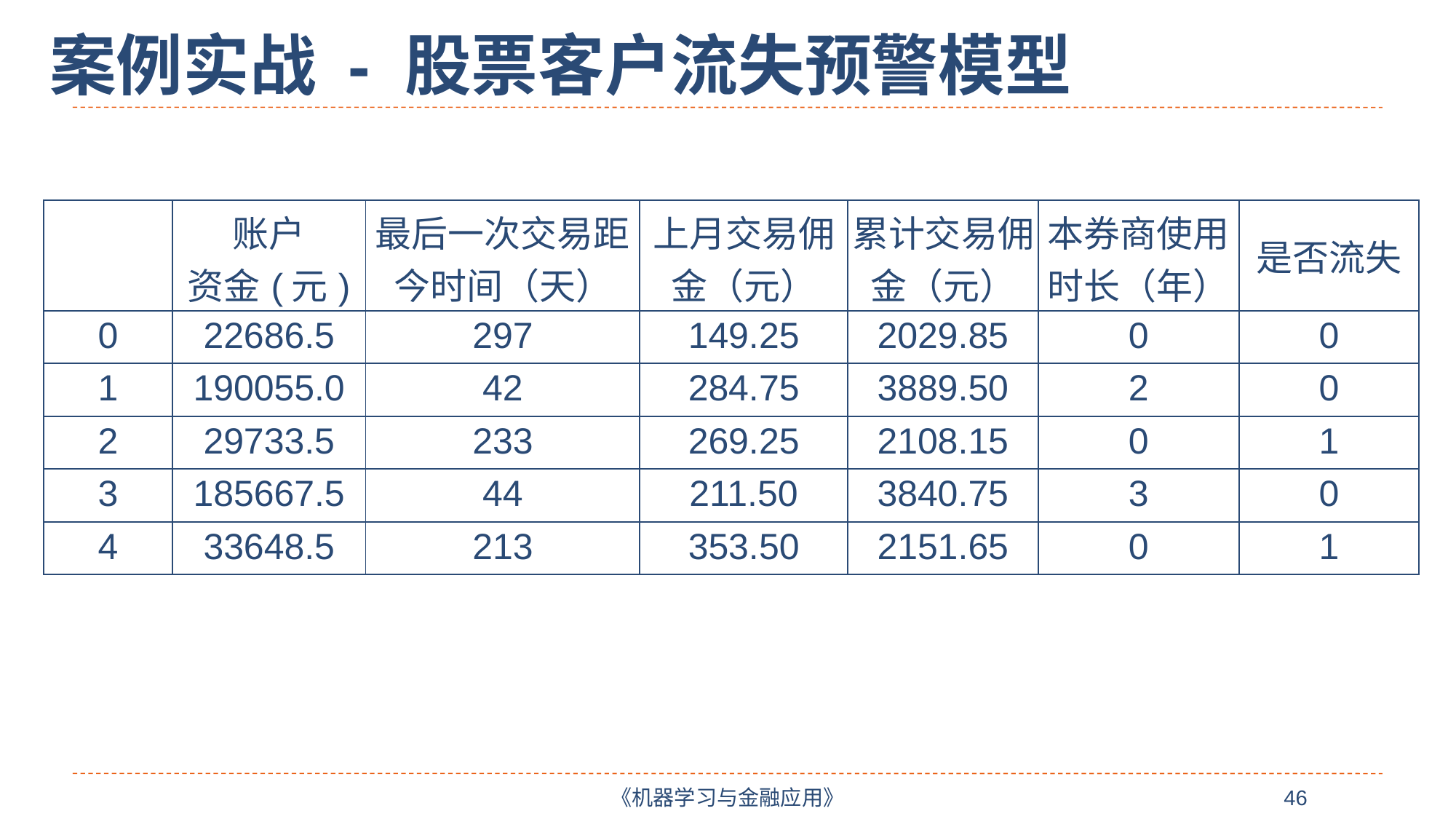

案例实战 - 股票客户流失预警模型
|  | 账户 资金(元) | 最后一次交易距今时间（天） | 上月交易佣金（元） | 累计交易佣金（元） | 本券商使用时长（年） | 是否流失 |
| --- | --- | --- | --- | --- | --- | --- |
| 0 | 22686.5 | 297 | 149.25 | 2029.85 | 0 | 0 |
| 1 | 190055.0 | 42 | 284.75 | 3889.50 | 2 | 0 |
| 2 | 29733.5 | 233 | 269.25 | 2108.15 | 0 | 1 |
| 3 | 185667.5 | 44 | 211.50 | 3840.75 | 3 | 0 |
| 4 | 33648.5 | 213 | 353.50 | 2151.65 | 0 | 1 |